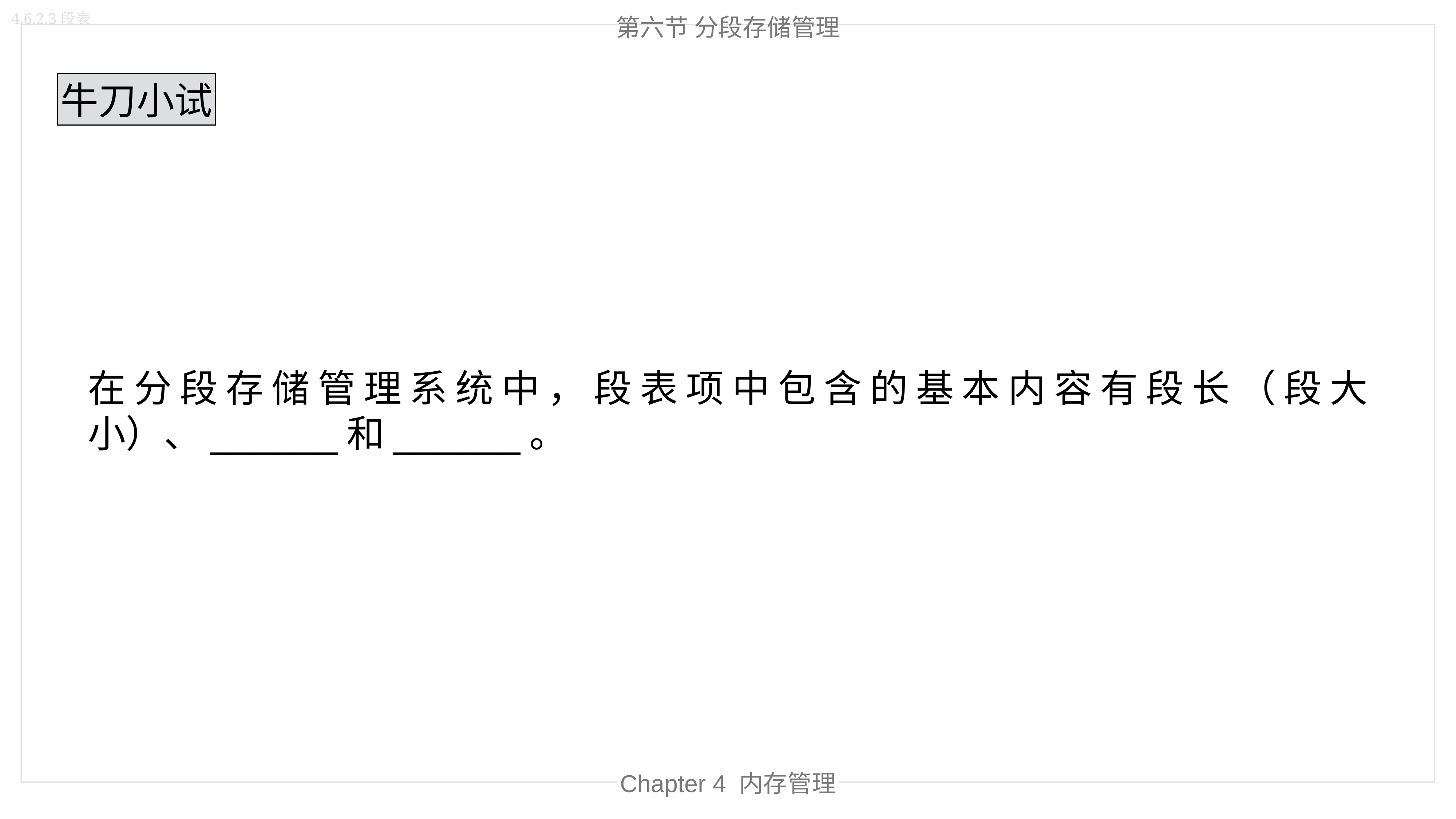

4.6.2.3段表
第六节 分段存储管理

牛刀小试
在分段存储管理系统中，段表项中包含的基本内容有段长（段大小）、______和______。
Chapter 4 内存管理